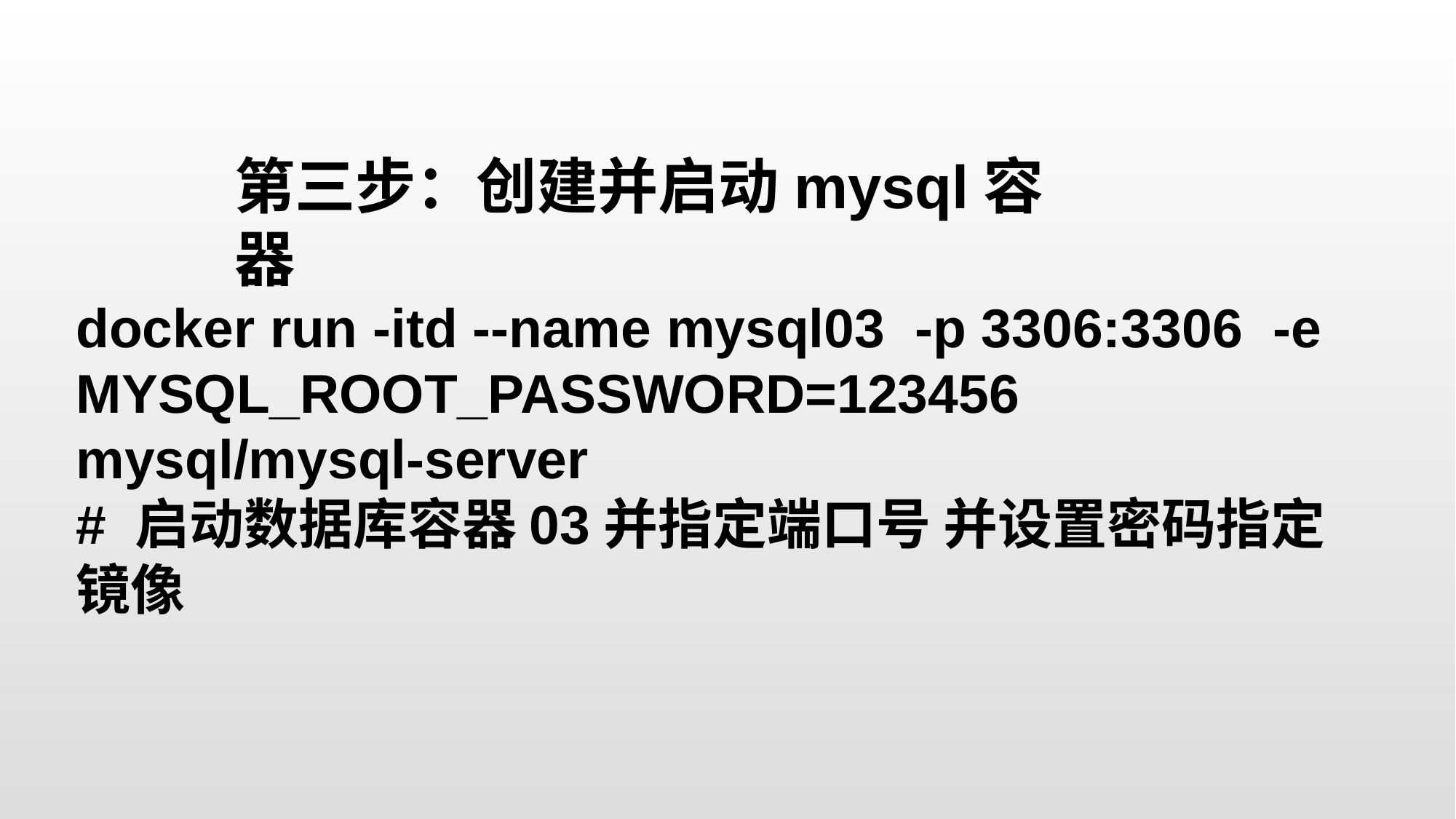

第三步：创建并启动mysql容器
docker run -itd --name mysql03  -p 3306:3306  -e MYSQL_ROOT_PASSWORD=123456 mysql/mysql-server
# 启动数据库容器03并指定端口号 并设置密码指定镜像